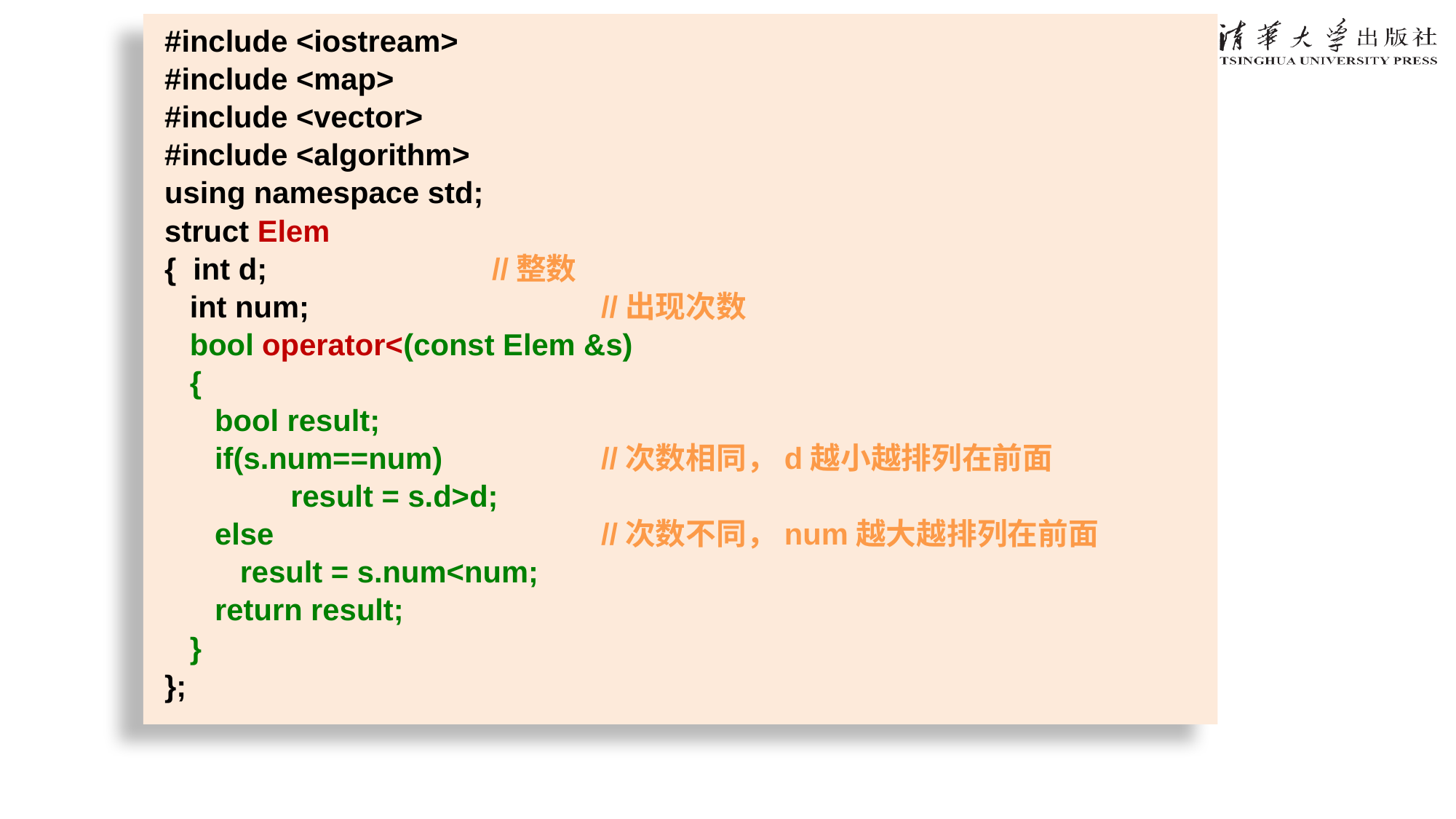

#include <iostream>
#include <map>
#include <vector>
#include <algorithm>
using namespace std;
struct Elem
{  int d;			//整数
   int num;			//出现次数
   bool operator<(const Elem &s)
   {
      bool result;
      if(s.num==num)		//次数相同，d越小越排列在前面
	  result = s.d>d;
      else			//次数不同，num越大越排列在前面
         result = s.num<num;
      return result;
   }
};